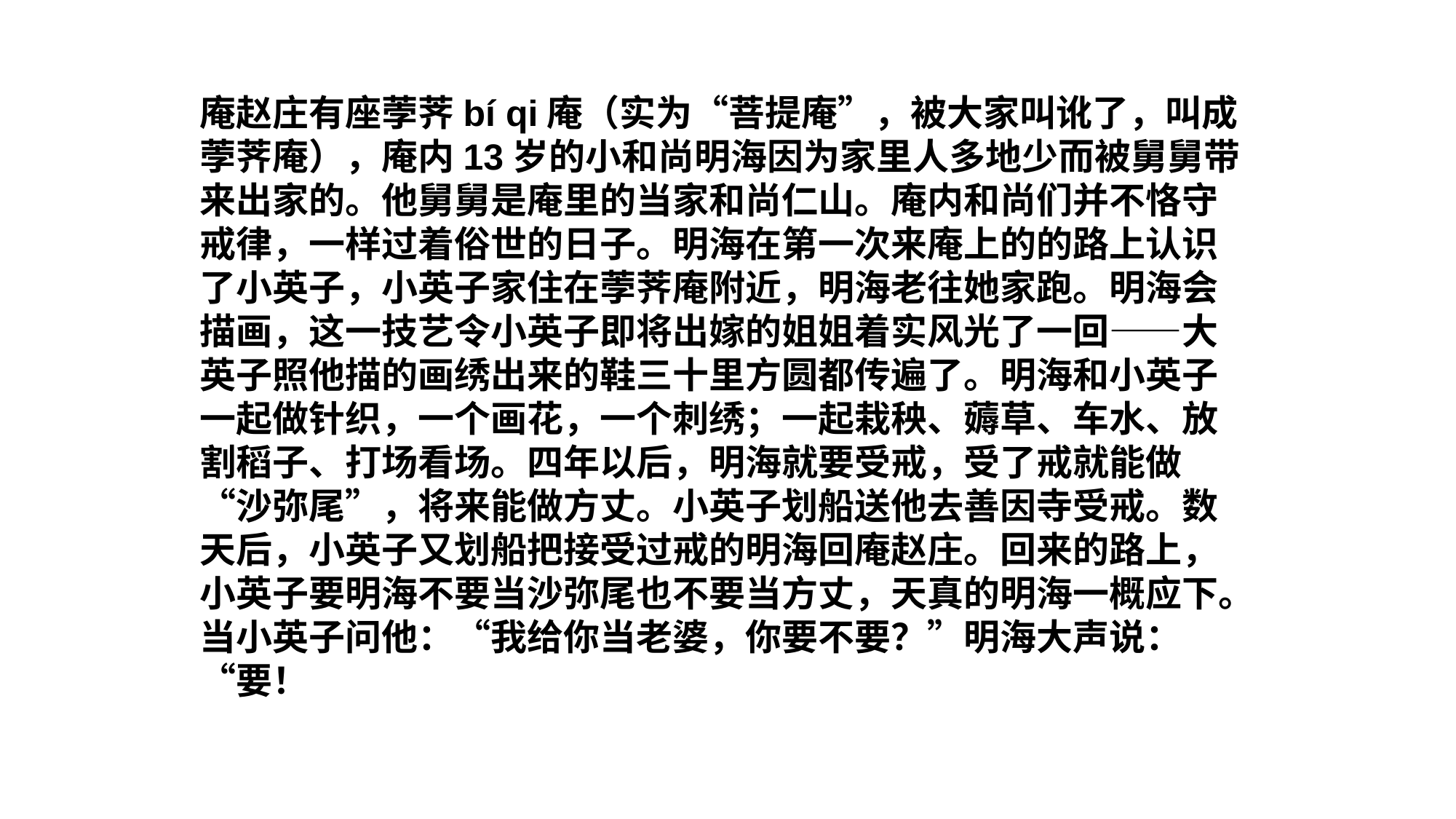

庵赵庄有座荸荠bí qi庵（实为“菩提庵”，被大家叫讹了，叫成荸荠庵），庵内13岁的小和尚明海因为家里人多地少而被舅舅带来出家的。他舅舅是庵里的当家和尚仁山。庵内和尚们并不恪守戒律，一样过着俗世的日子。明海在第一次来庵上的的路上认识了小英子，小英子家住在荸荠庵附近，明海老往她家跑。明海会描画，这一技艺令小英子即将出嫁的姐姐着实风光了一回——大英子照他描的画绣出来的鞋三十里方圆都传遍了。明海和小英子一起做针织，一个画花，一个刺绣；一起栽秧、薅草、车水、放割稻子、打场看场。四年以后，明海就要受戒，受了戒就能做“沙弥尾”，将来能做方丈。小英子划船送他去善因寺受戒。数天后，小英子又划船把接受过戒的明海回庵赵庄。回来的路上，小英子要明海不要当沙弥尾也不要当方丈，天真的明海一概应下。当小英子问他：“我给你当老婆，你要不要？”明海大声说：“要！